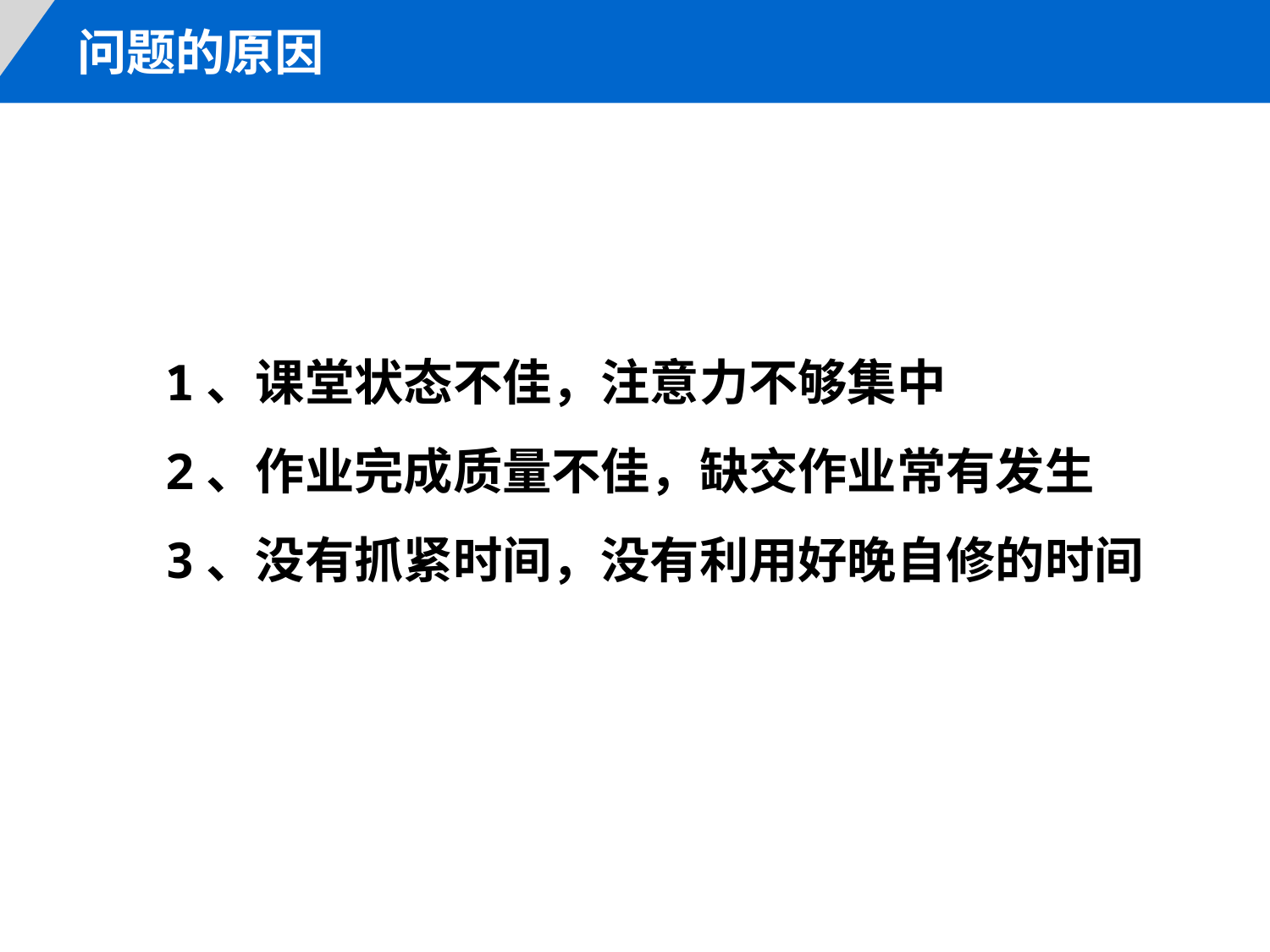

问题的原因
   1、课堂状态不佳，注意力不够集中
   2、作业完成质量不佳，缺交作业常有发生
   3、没有抓紧时间，没有利用好晚自修的时间